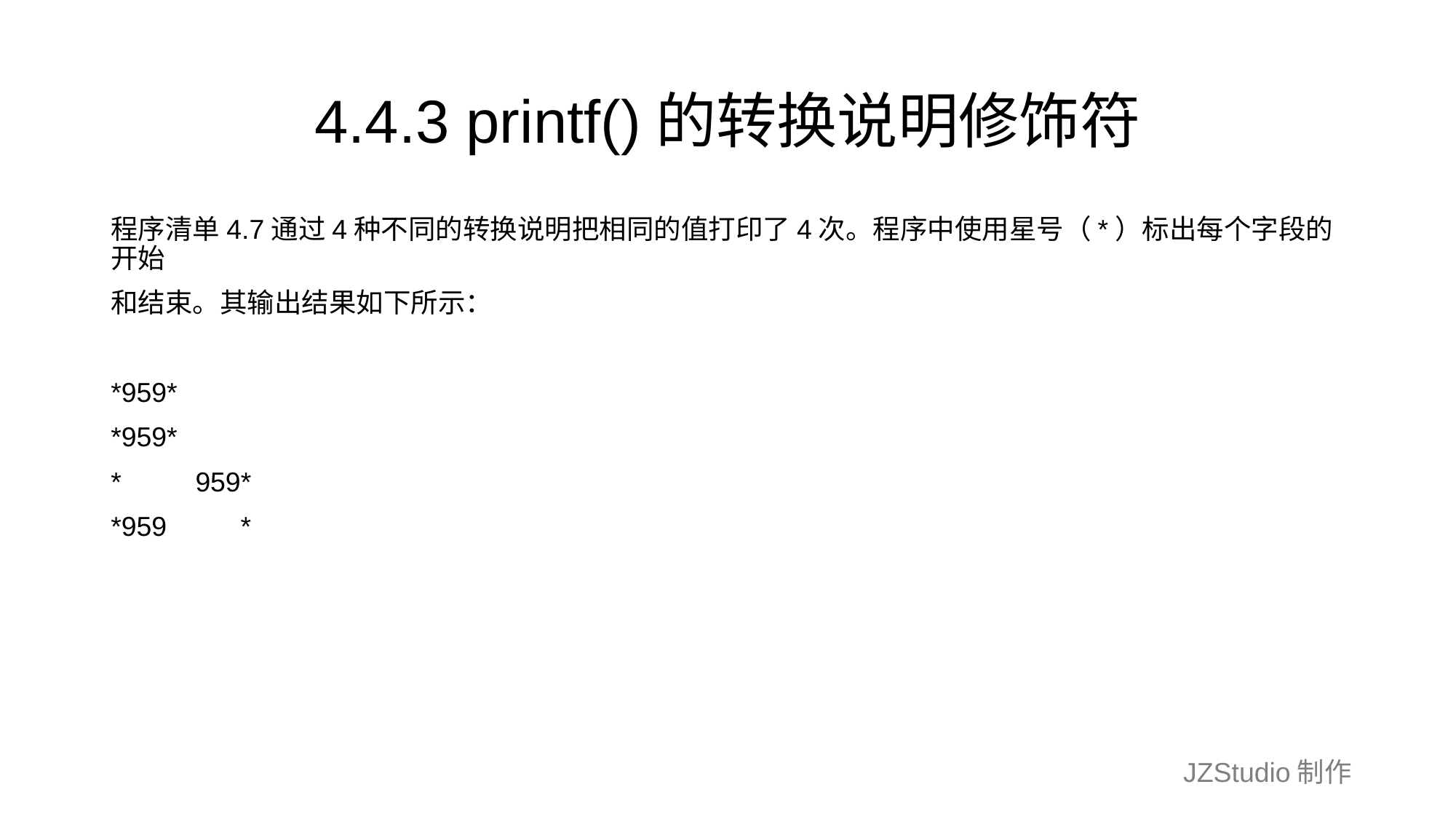

# 4.4.3 printf()的转换说明修饰符
程序清单4.7通过4种不同的转换说明把相同的值打印了4次。程序中使用星号（*）标出每个字段的开始
和结束。其输出结果如下所示：

*959*
*959*
*　　 959*
*959　　 *